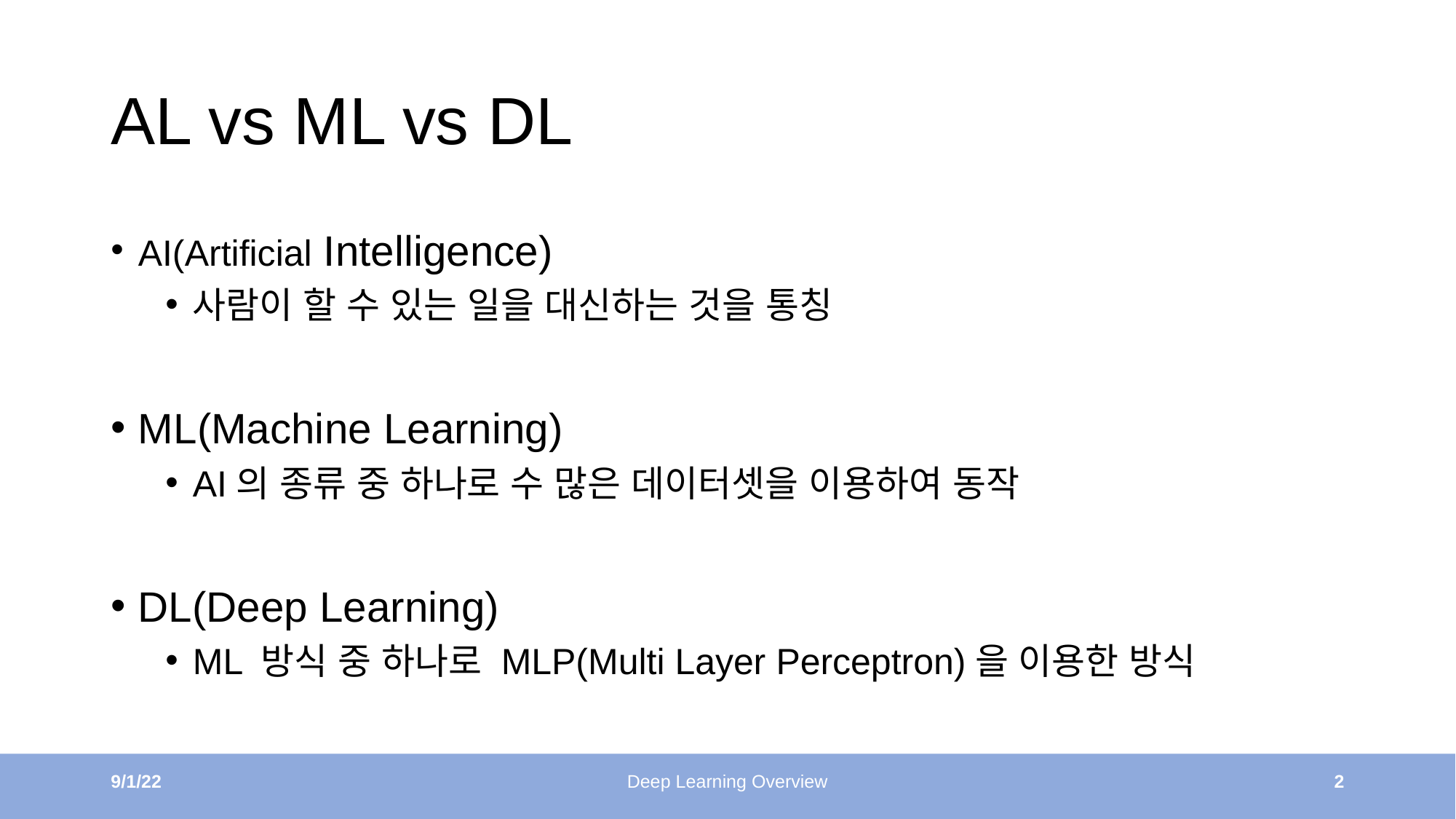

# AL vs ML vs DL
AI(Artificial Intelligence)
사람이 할 수 있는 일을 대신하는 것을 통칭

ML(Machine Learning)
AI의 종류 중 하나로 수 많은 데이터셋을 이용하여 동작

DL(Deep Learning)
ML 방식 중 하나로 MLP(Multi Layer Perceptron)을 이용한 방식

9/1/22
Deep Learning Overview
2